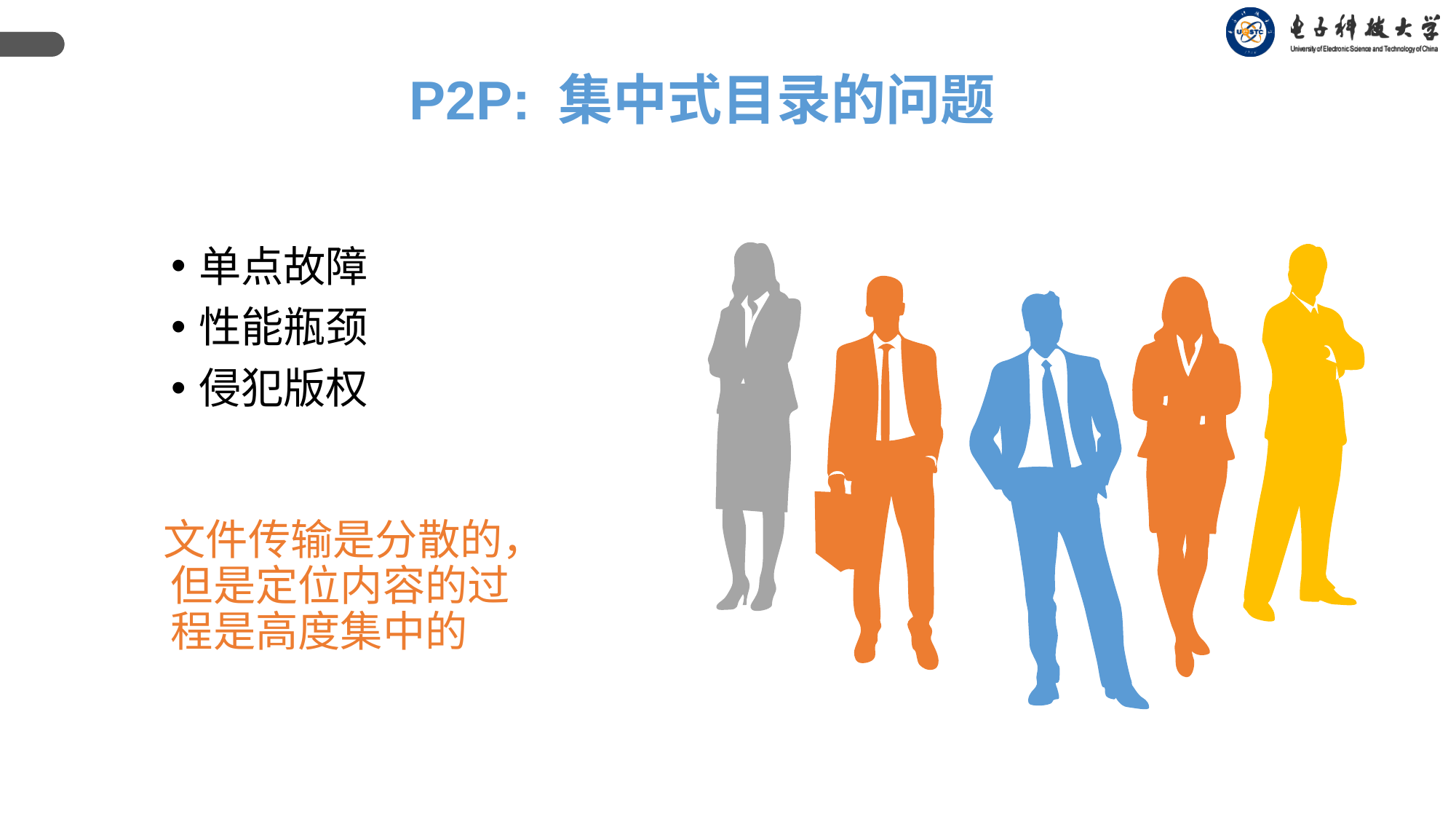

P2P: 集中式目录的问题

单点故障
性能瓶颈
侵犯版权

 文件传输是分散的，但是定位内容的过程是高度集中的